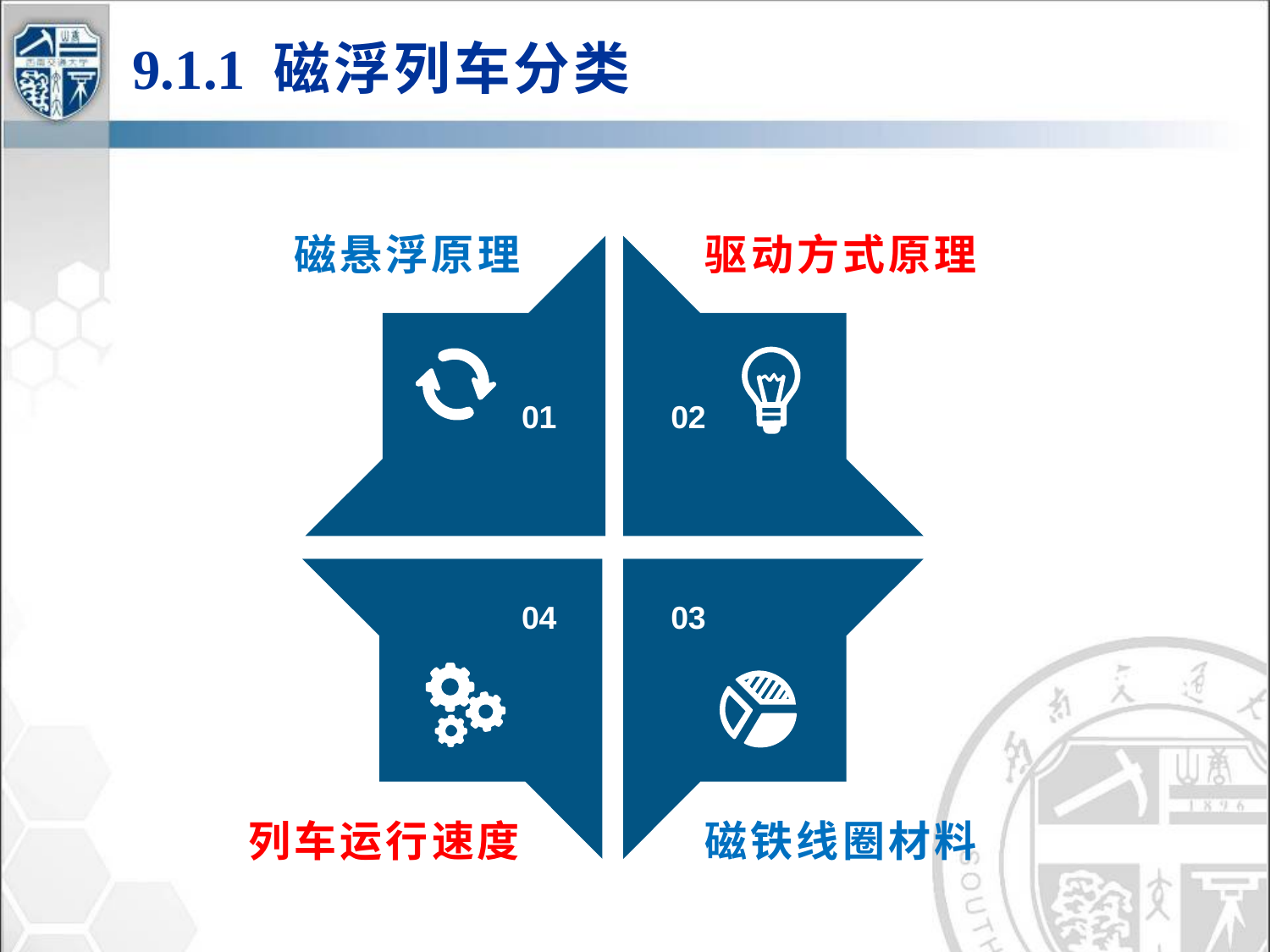

9.1.1 磁浮列车分类
磁悬浮原理
驱动方式原理

01
02

04
03

列车运行速度
磁铁线圈材料